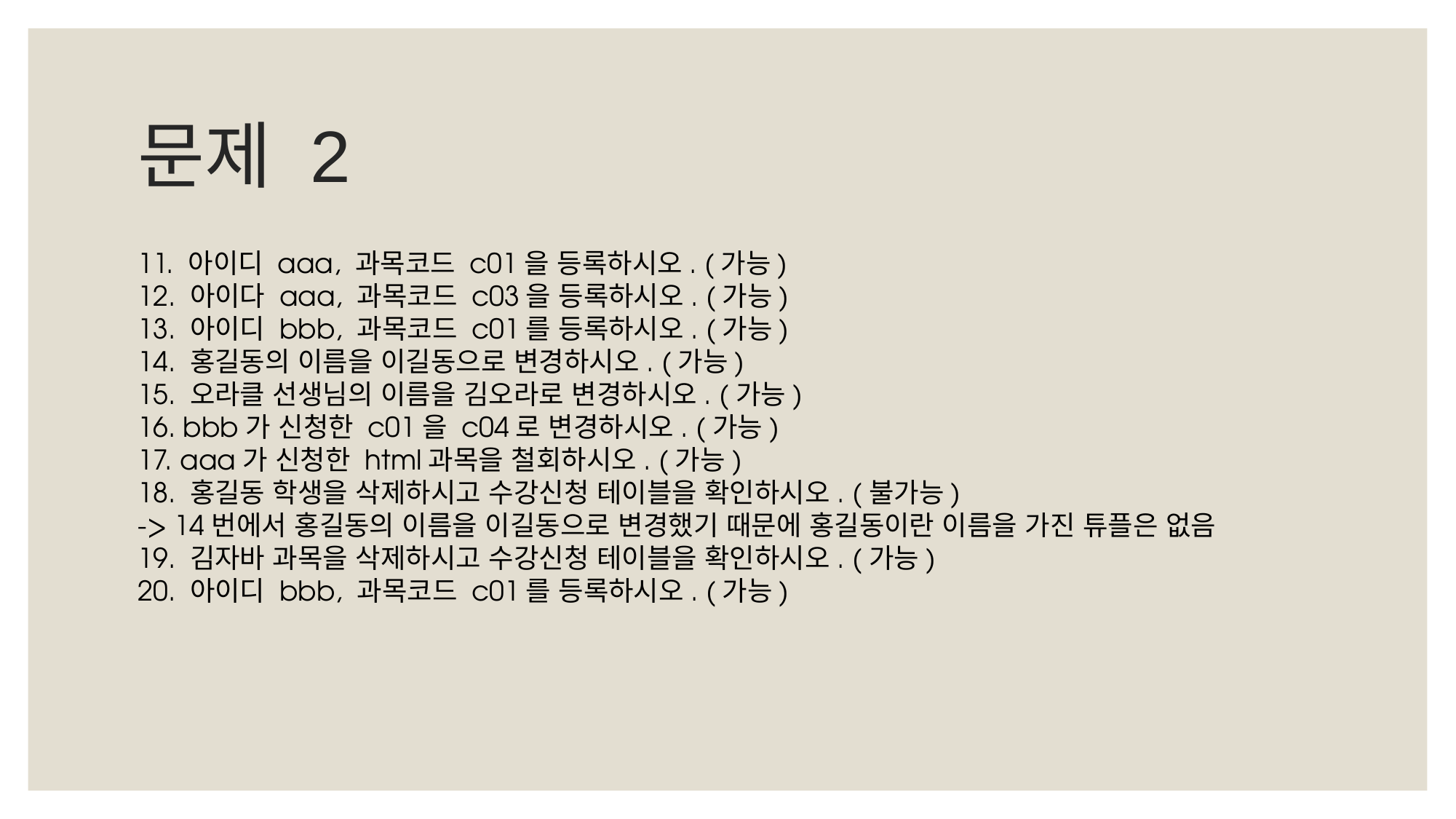

# 문제 2
11. 아이디 aaa, 과목코드 c01을 등록하시오. (가능)
12. 아이다 aaa, 과목코드 c03을 등록하시오. (가능)
13. 아이디 bbb, 과목코드 c01를 등록하시오. (가능)
14. 홍길동의 이름을 이길동으로 변경하시오. (가능)
15. 오라클 선생님의 이름을 김오라로 변경하시오. (가능)
16. bbb가 신청한 c01을 c04로 변경하시오. (가능)
17. aaa가 신청한 html과목을 철회하시오. (가능)
18. 홍길동 학생을 삭제하시고 수강신청 테이블을 확인하시오. (불가능)
-> 14번에서 홍길동의 이름을 이길동으로 변경했기 때문에 홍길동이란 이름을 가진 튜플은 없음
19. 김자바 과목을 삭제하시고 수강신청 테이블을 확인하시오. (가능)
20. 아이디 bbb, 과목코드 c01를 등록하시오. (가능)